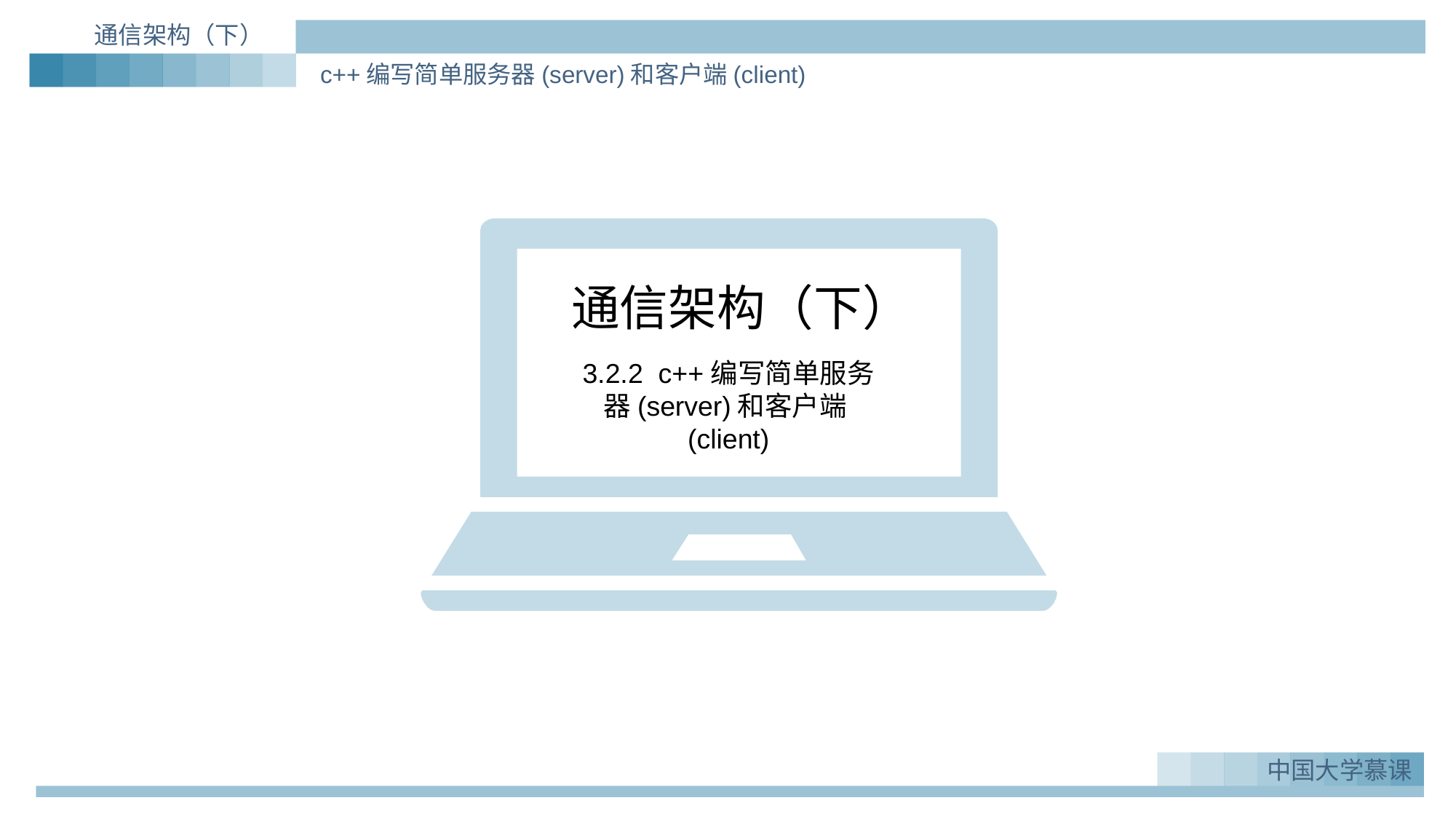

通信架构（下）
c++编写简单服务器(server)和客户端(client)

通信架构（下）
3.2.2  c++编写简单服务器(server)和客户端(client)
中国大学慕课